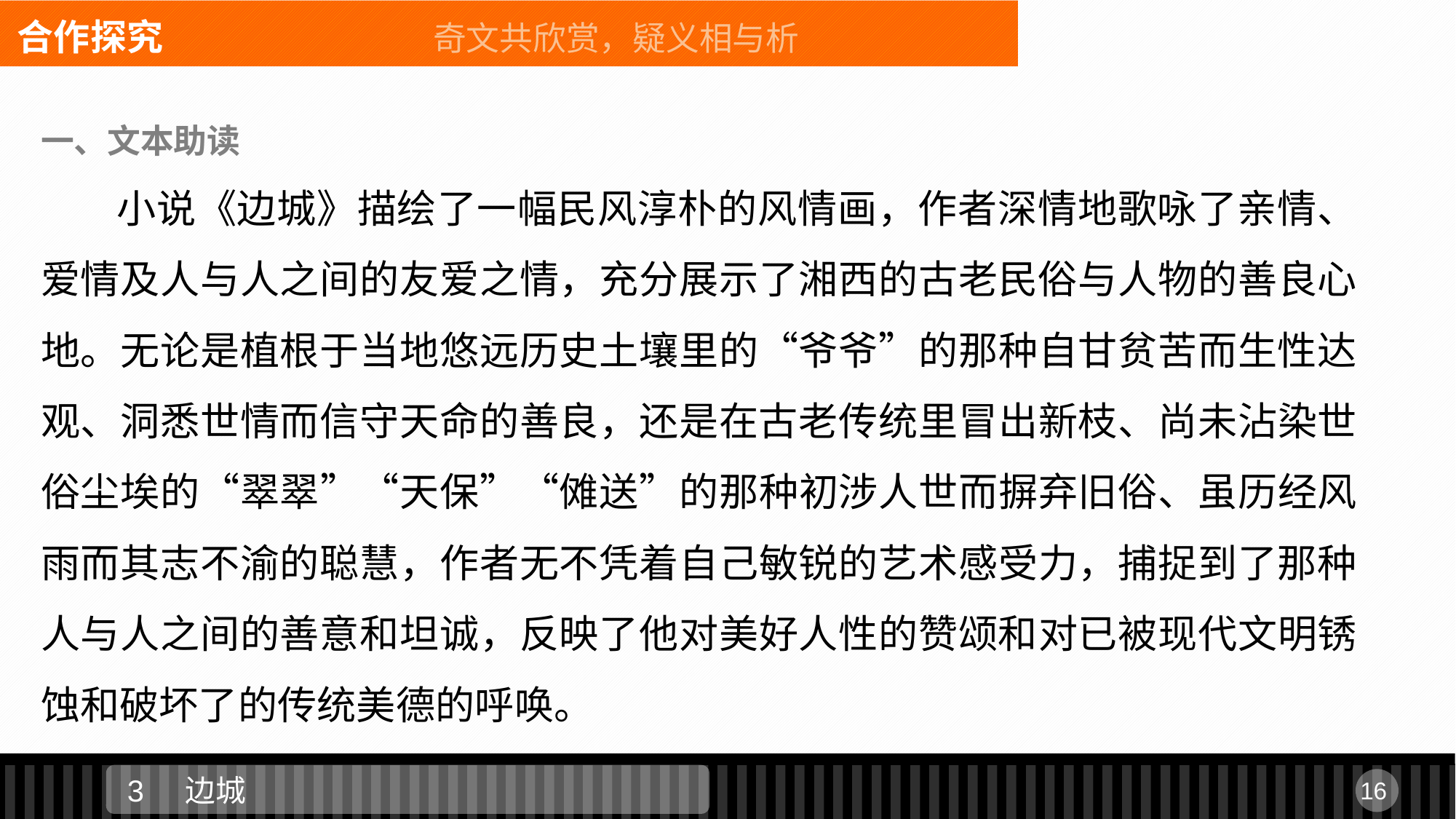

合作探究                                 奇文共欣赏，疑义相与析
一、文本助读
       小说《边城》描绘了一幅民风淳朴的风情画，作者深情地歌咏了亲情、爱情及人与人之间的友爱之情，充分展示了湘西的古老民俗与人物的善良心地。无论是植根于当地悠远历史土壤里的“爷爷”的那种自甘贫苦而生性达观、洞悉世情而信守天命的善良，还是在古老传统里冒出新枝、尚未沾染世俗尘埃的“翠翠”“天保”“傩送”的那种初涉人世而摒弃旧俗、虽历经风雨而其志不渝的聪慧，作者无不凭着自己敏锐的艺术感受力，捕捉到了那种人与人之间的善意和坦诚，反映了他对美好人性的赞颂和对已被现代文明锈蚀和破坏了的传统美德的呼唤。